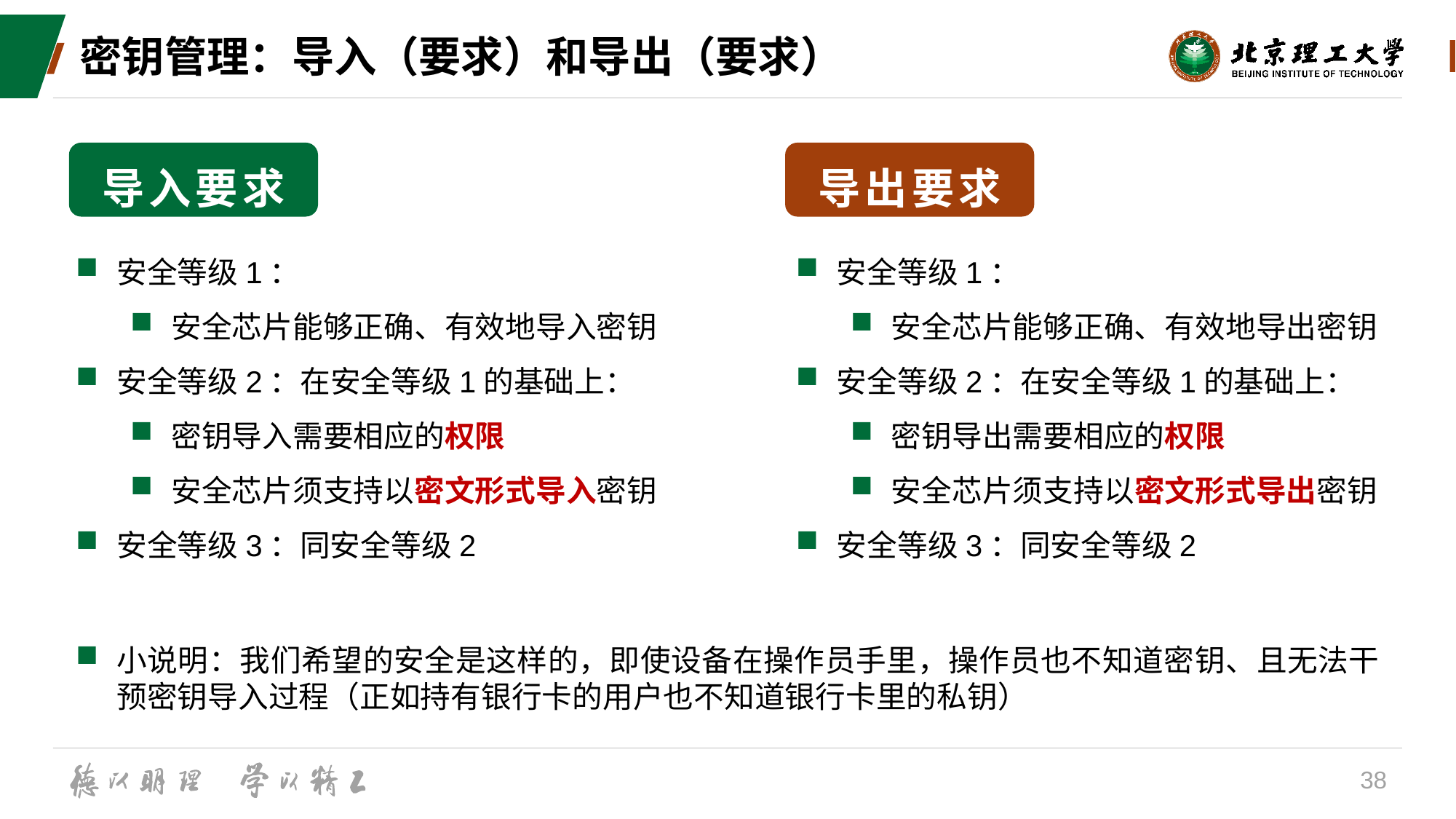

# 密钥管理：导入（要求）和导出（要求）
导入要求
导出要求
安全等级1：
安全芯片能够正确、有效地导入密钥
安全等级2：在安全等级1的基础上：
密钥导入需要相应的权限
安全芯片须支持以密文形式导入密钥
安全等级3：同安全等级2
安全等级1：
安全芯片能够正确、有效地导出密钥
安全等级2：在安全等级1的基础上：
密钥导出需要相应的权限
安全芯片须支持以密文形式导出密钥
安全等级3：同安全等级2
小说明：我们希望的安全是这样的，即使设备在操作员手里，操作员也不知道密钥、且无法干预密钥导入过程（正如持有银行卡的用户也不知道银行卡里的私钥）